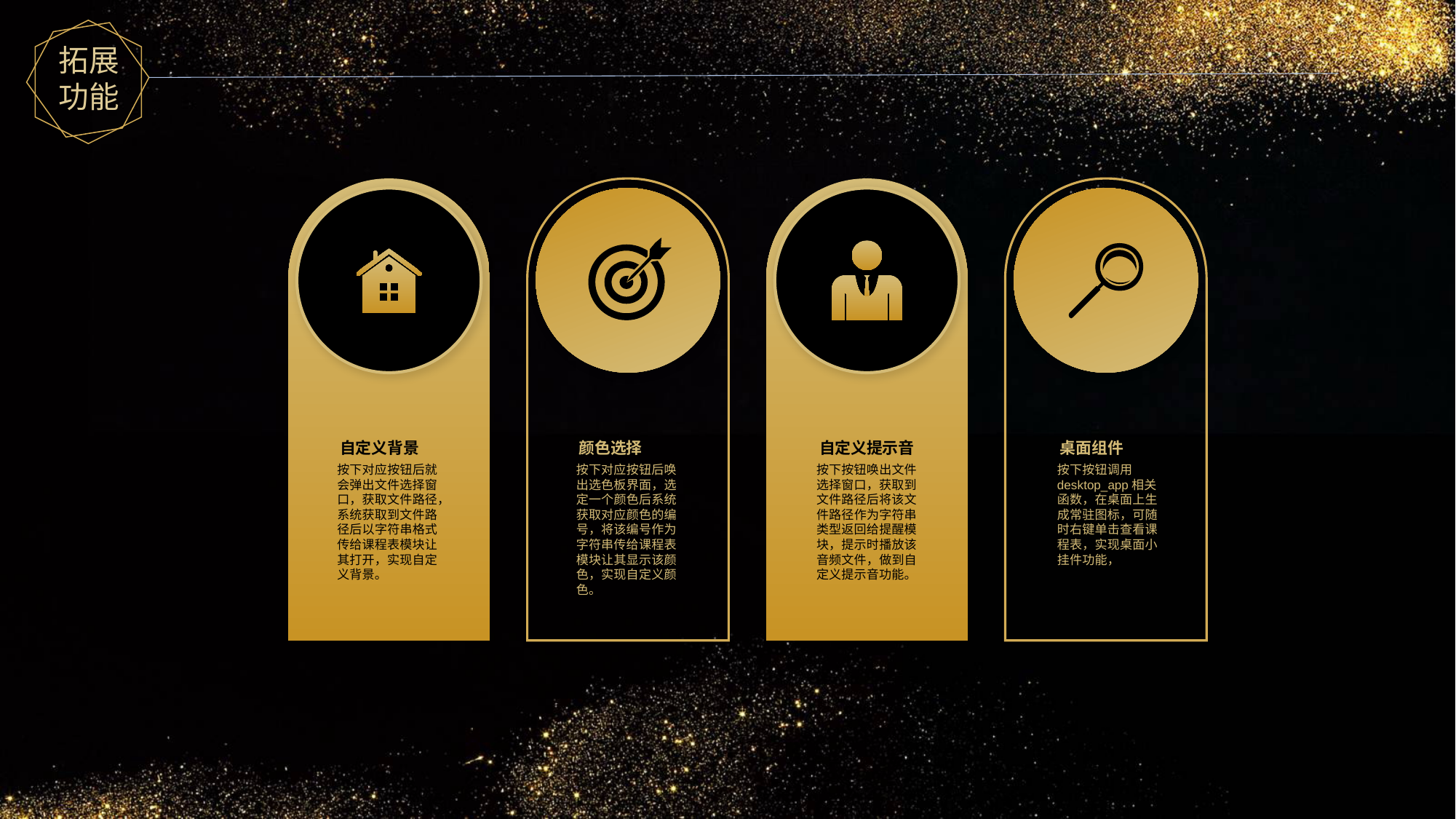

拓展功能

自定义背景
按下对应按钮后就会弹出文件选择窗口，获取文件路径，系统获取到文件路径后以字符串格式传给课程表模块让其打开，实现自定义背景。
颜色选择
按下对应按钮后唤出选色板界面，选定一个颜色后系统获取对应颜色的编号，将该编号作为字符串传给课程表模块让其显示该颜色，实现自定义颜色。
自定义提示音
按下按钮唤出文件选择窗口，获取到文件路径后将该文件路径作为字符串类型返回给提醒模块，提示时播放该音频文件，做到自定义提示音功能。
桌面组件
按下按钮调用desktop_app相关函数，在桌面上生成常驻图标，可随时右键单击查看课程表，实现桌面小挂件功能，